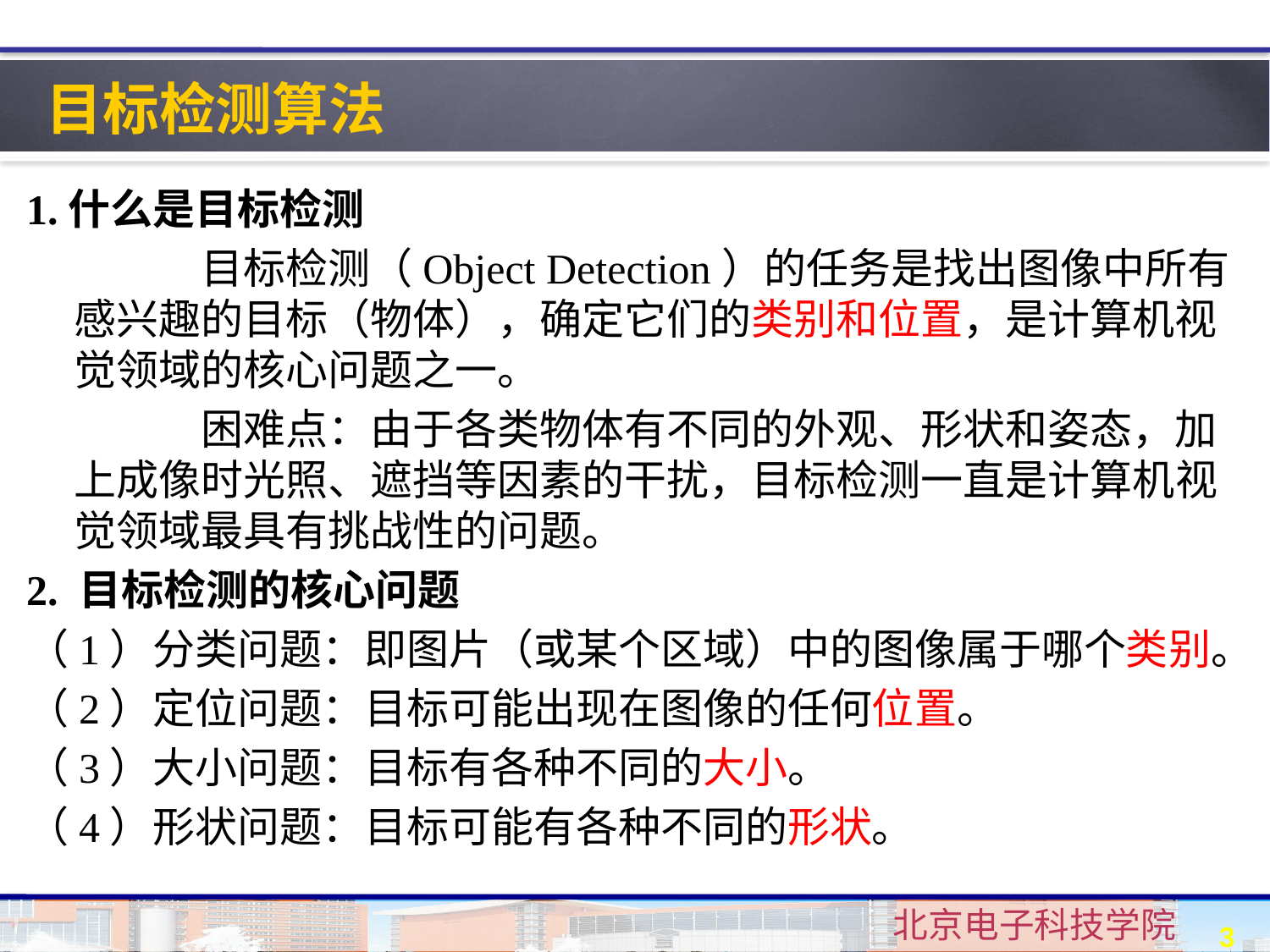

目标检测算法
研究意义与国内外现状分析
1.什么是目标检测
		目标检测（Object Detection）的任务是找出图像中所有感兴趣的目标（物体），确定它们的类别和位置，是计算机视觉领域的核心问题之一。
		困难点：由于各类物体有不同的外观、形状和姿态，加上成像时光照、遮挡等因素的干扰，目标检测一直是计算机视觉领域最具有挑战性的问题。
2. 目标检测的核心问题
（1）分类问题：即图片（或某个区域）中的图像属于哪个类别。
（2）定位问题：目标可能出现在图像的任何位置。
（3）大小问题：目标有各种不同的大小。
（4）形状问题：目标可能有各种不同的形状。
3